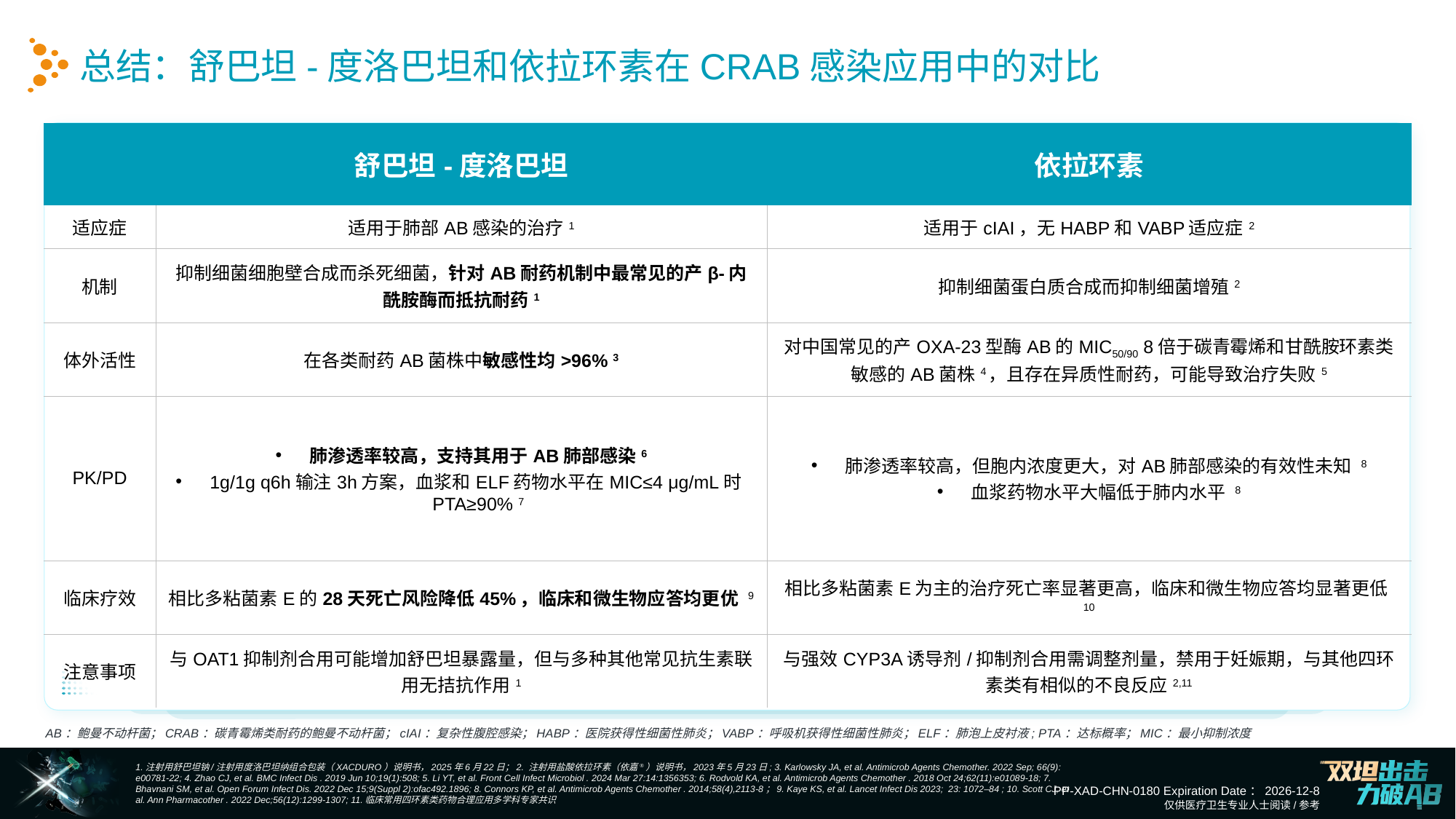

总结：舒巴坦-度洛巴坦和依拉环素在CRAB感染应用中的对比
|  | 舒巴坦-度洛巴坦 | 依拉环素 |
| --- | --- | --- |
| 适应症 | 适用于肺部AB感染的治疗1 | 适用于cIAI，无HABP和VABP适应症2 |
| 机制 | 抑制细菌细胞壁合成而杀死细菌，针对AB耐药机制中最常见的产β-内酰胺酶而抵抗耐药1 | 抑制细菌蛋白质合成而抑制细菌增殖2 |
| 体外活性 | 在各类耐药AB菌株中敏感性均>96% 3 | 对中国常见的产OXA-23型酶AB的MIC50/90 8倍于碳青霉烯和甘酰胺环素类敏感的AB菌株4，且存在异质性耐药，可能导致治疗失败5 |
| PK/PD | 肺渗透率较高，支持其用于AB肺部感染6 1g/1g q6h输注3h方案，血浆和ELF药物水平在MIC≤4 μg/mL时PTA≥90% 7 | 肺渗透率较高，但胞内浓度更大，对AB肺部感染的有效性未知 8 血浆药物水平大幅低于肺内水平 8 |
| 临床疗效 | 相比多粘菌素E的28天死亡风险降低45%，临床和微生物应答均更优 9 | 相比多粘菌素E为主的治疗死亡率显著更高，临床和微生物应答均显著更低10 |
| 注意事项 | 与OAT1抑制剂合用可能增加舒巴坦暴露量，但与多种其他常见抗生素联用无拮抗作用1 | 与强效CYP3A诱导剂/抑制剂合用需调整剂量，禁用于妊娠期，与其他四环素类有相似的不良反应2,11 |

AB：鲍曼不动杆菌；CRAB：碳青霉烯类耐药的鲍曼不动杆菌；cIAI：复杂性腹腔感染；HABP：医院获得性细菌性肺炎；VABP：呼吸机获得性细菌性肺炎；ELF：肺泡上皮衬液; PTA：达标概率；MIC：最小抑制浓度
1.注射用舒巴坦钠/注射用度洛巴坦纳组合包装（XACDURO）说明书，2025年6月22日；2. 注射用盐酸依拉环素（依嘉®）说明书，2023年5月23日; 3. Karlowsky JA, et al. Antimicrob Agents Chemother. 2022 Sep; 66(9): e00781-22; 4. Zhao CJ, et al. BMC Infect Dis . 2019 Jun 10;19(1):508; 5. Li YT, et al. Front Cell Infect Microbiol . 2024 Mar 27:14:1356353; 6. Rodvold KA, et al. Antimicrob Agents Chemother . 2018 Oct 24;62(11):e01089-18; 7. Bhavnani SM, et al. Open Forum Infect Dis. 2022 Dec 15;9(Suppl 2):ofac492.1896; 8. Connors KP, et al. Antimicrob Agents Chemother . 2014;58(4),2113-8；9. Kaye KS, et al. Lancet Infect Dis 2023;  23: 1072–84 ; 10. Scott CJ, et al. Ann Pharmacother . 2022 Dec;56(12):1299-1307; 11.临床常用四环素类药物合理应用多学科专家共识